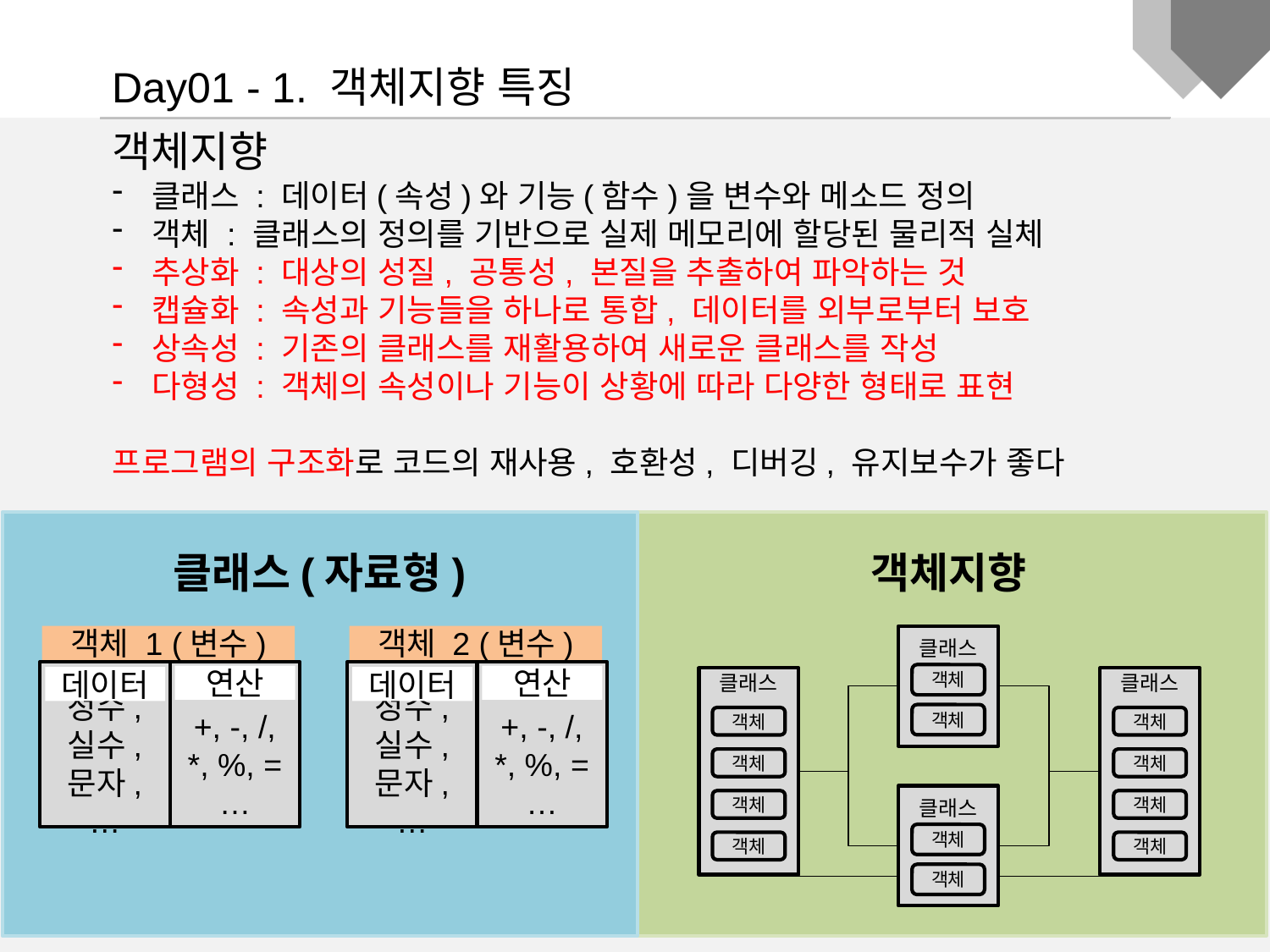

Day01 - 1. 객체지향 특징
객체지향
클래스 : 데이터(속성)와 기능(함수)을 변수와 메소드 정의
객체 : 클래스의 정의를 기반으로 실제 메모리에 할당된 물리적 실체
추상화 : 대상의 성질, 공통성, 본질을 추출하여 파악하는 것
캡슐화 : 속성과 기능들을 하나로 통합, 데이터를 외부로부터 보호
상속성 : 기존의 클래스를 재활용하여 새로운 클래스를 작성
다형성 : 객체의 속성이나 기능이 상황에 따라 다양한 형태로 표현

프로그램의 구조화로 코드의 재사용, 호환성, 디버깅, 유지보수가 좋다
클래스(자료형)

객체지향

객체 1 (변수)
객체 2 (변수)
클래스

객체
객체

정수,
실수,
문자,…
데이터

+, -, /, *, %, =
…
연산

정수,
실수,
문자,…
데이터

+, -, /, *, %, =
…
연산
클래스

객체
객체
객체
객체
클래스

객체
객체
객체
객체
클래스

객체
객체